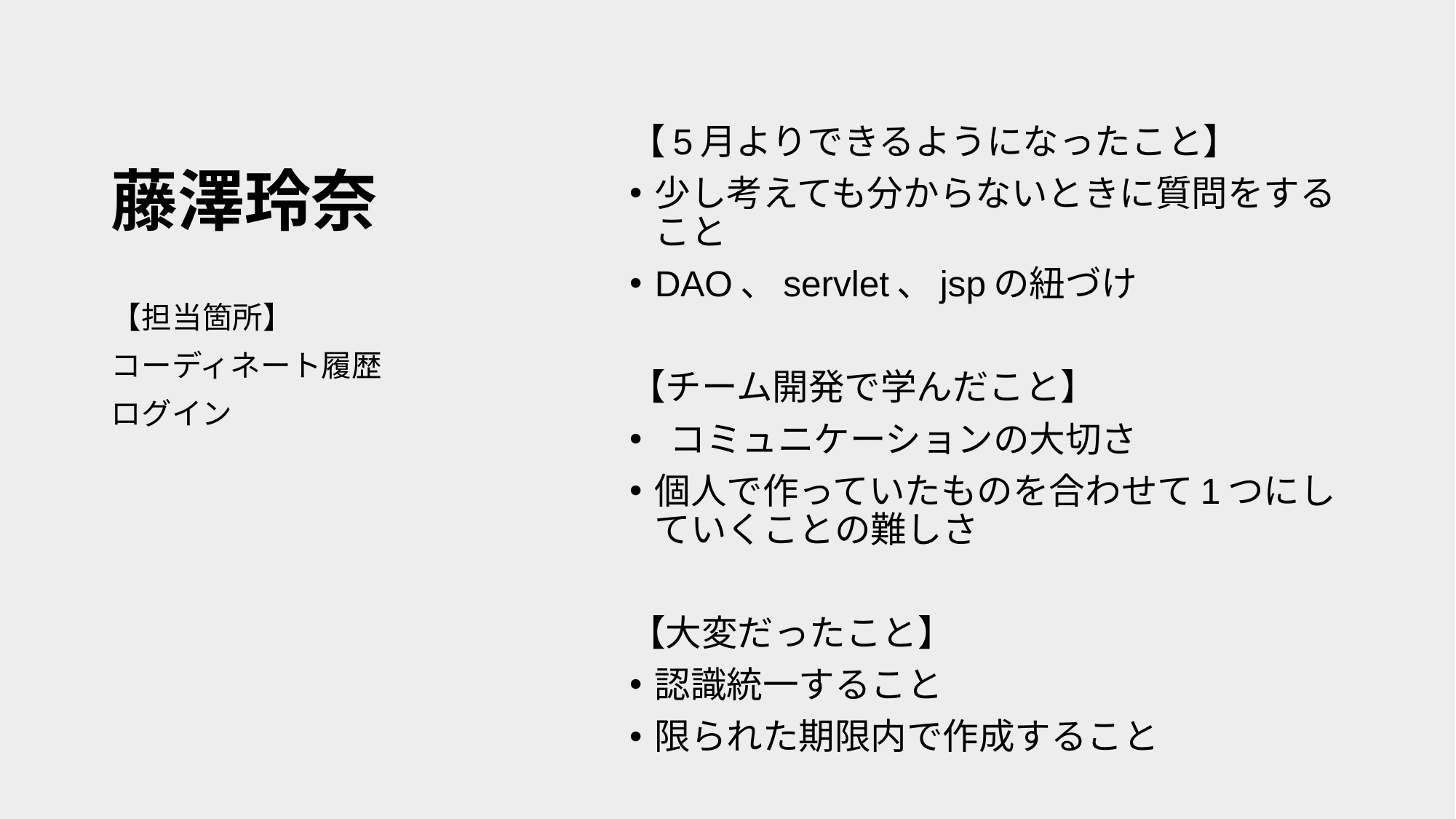

# 藤澤玲奈
【5月よりできるようになったこと】
少し考えても分からないときに質問をすること
DAO、servlet、jspの紐づけ

【チーム開発で学んだこと】
 コミュニケーションの大切さ
個人で作っていたものを合わせて1つにしていくことの難しさ

【大変だったこと】
認識統一すること
限られた期限内で作成すること

【担当箇所】
コーディネート履歴
ログイン